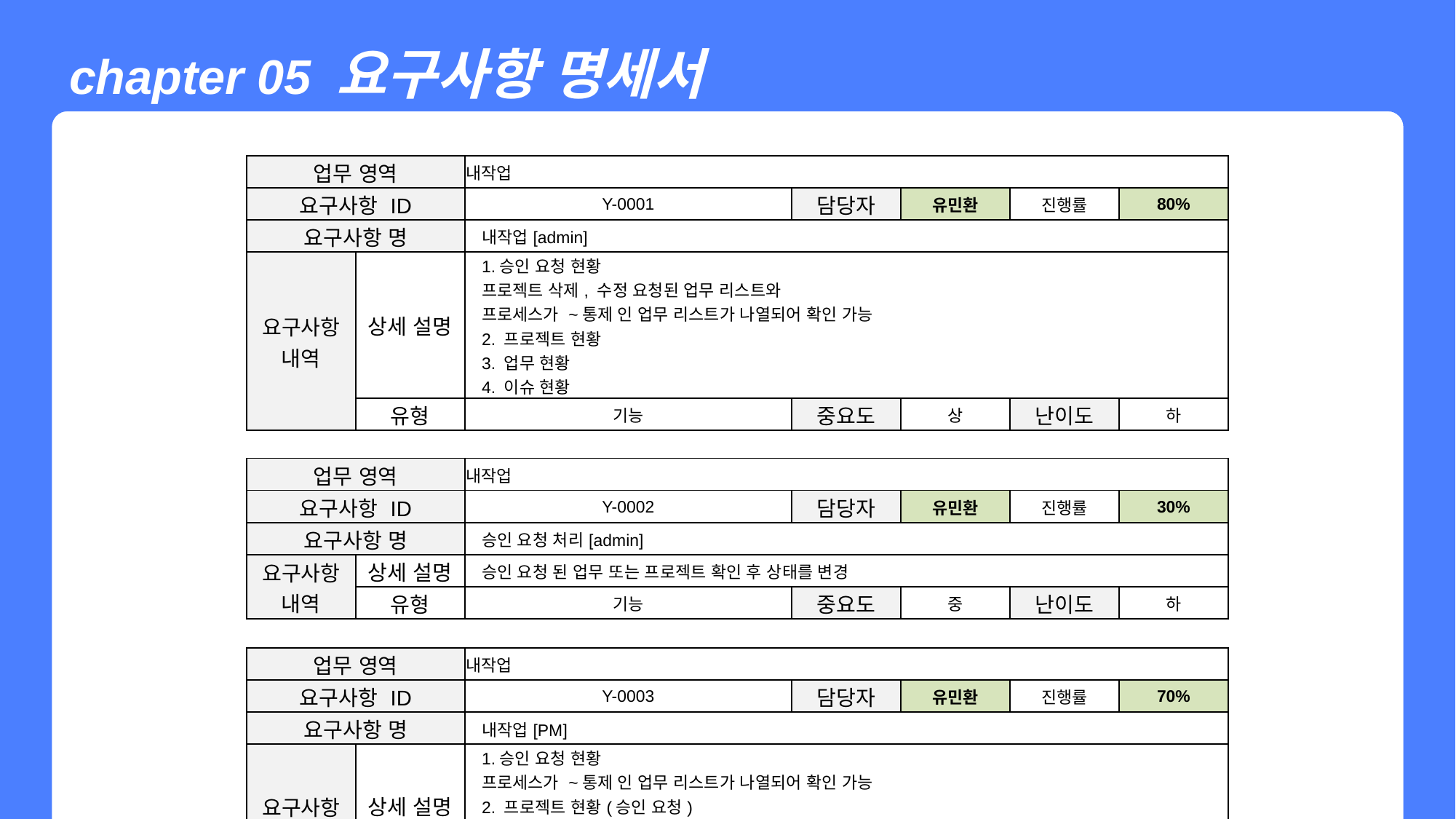

chapter 05 요구사항 명세서
| 업무 영역 |  | 내작업 |  |  |  |  |  |  |
| --- | --- | --- | --- | --- | --- | --- | --- | --- |
| 요구사항 ID |  | Y-0001 |  |  | 담당자 | 유민환 | 진행률 | 80% |
| 요구사항 명 |  | 내작업[admin] |  |  |  |  |  |  |
| 요구사항 내역 | 상세 설명 | 1.승인 요청 현황 프로젝트 삭제, 수정 요청된 업무 리스트와 프로세스가 ~통제 인 업무 리스트가 나열되어 확인 가능 2. 프로젝트 현황 3. 업무 현황 4. 이슈 현황 |  |  |  |  |  |  |
|  | 유형 | 기능 |  |  | 중요도 | 상 | 난이도 | 하 |
|  |  |  |  |  |  |  |  |  |
| 업무 영역 |  | 내작업 |  |  |  |  |  |  |
| 요구사항 ID |  | Y-0002 |  |  | 담당자 | 유민환 | 진행률 | 30% |
| 요구사항 명 |  | 승인 요청 처리[admin] |  |  |  |  |  |  |
| 요구사항 내역 | 상세 설명 | 승인 요청 된 업무 또는 프로젝트 확인 후 상태를 변경 |  |  |  |  |  |  |
|  | 유형 | 기능 |  |  | 중요도 | 중 | 난이도 | 하 |
|  |  |  |  |  |  |  |  |  |
| 업무 영역 |  | 내작업 |  |  |  |  |  |  |
| 요구사항 ID |  | Y-0003 |  |  | 담당자 | 유민환 | 진행률 | 70% |
| 요구사항 명 |  | 내작업[PM] |  |  |  |  |  |  |
| 요구사항 내역 | 상세 설명 | 1.승인 요청 현황 프로세스가 ~통제 인 업무 리스트가 나열되어 확인 가능 2. 프로젝트 현황(승인 요청) 3. 업무 현황 4. 이슈 현황 |  |  |  |  |  |  |
|  | 유형 | 기능 |  |  | 중요도 | 상 | 난이도 | 중 |